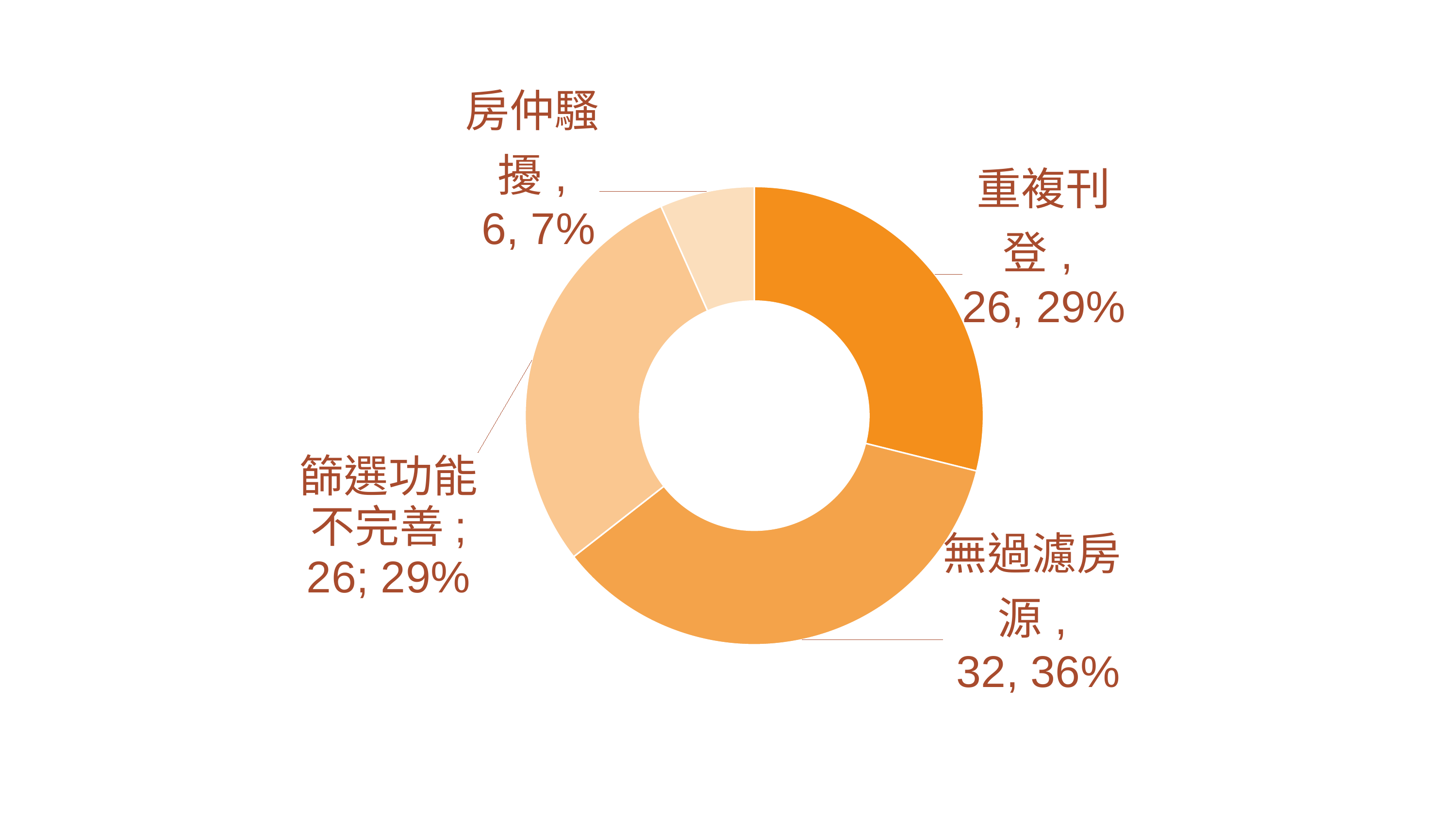

### Chart

| Category | 各平台缺點 |
|---|---|
| 重複刊登 | 26.0 |
| 無過濾房源 | 32.0 |
| 篩選功能不完善 | 26.0 |
| 房仲騷擾 | 6.0 |